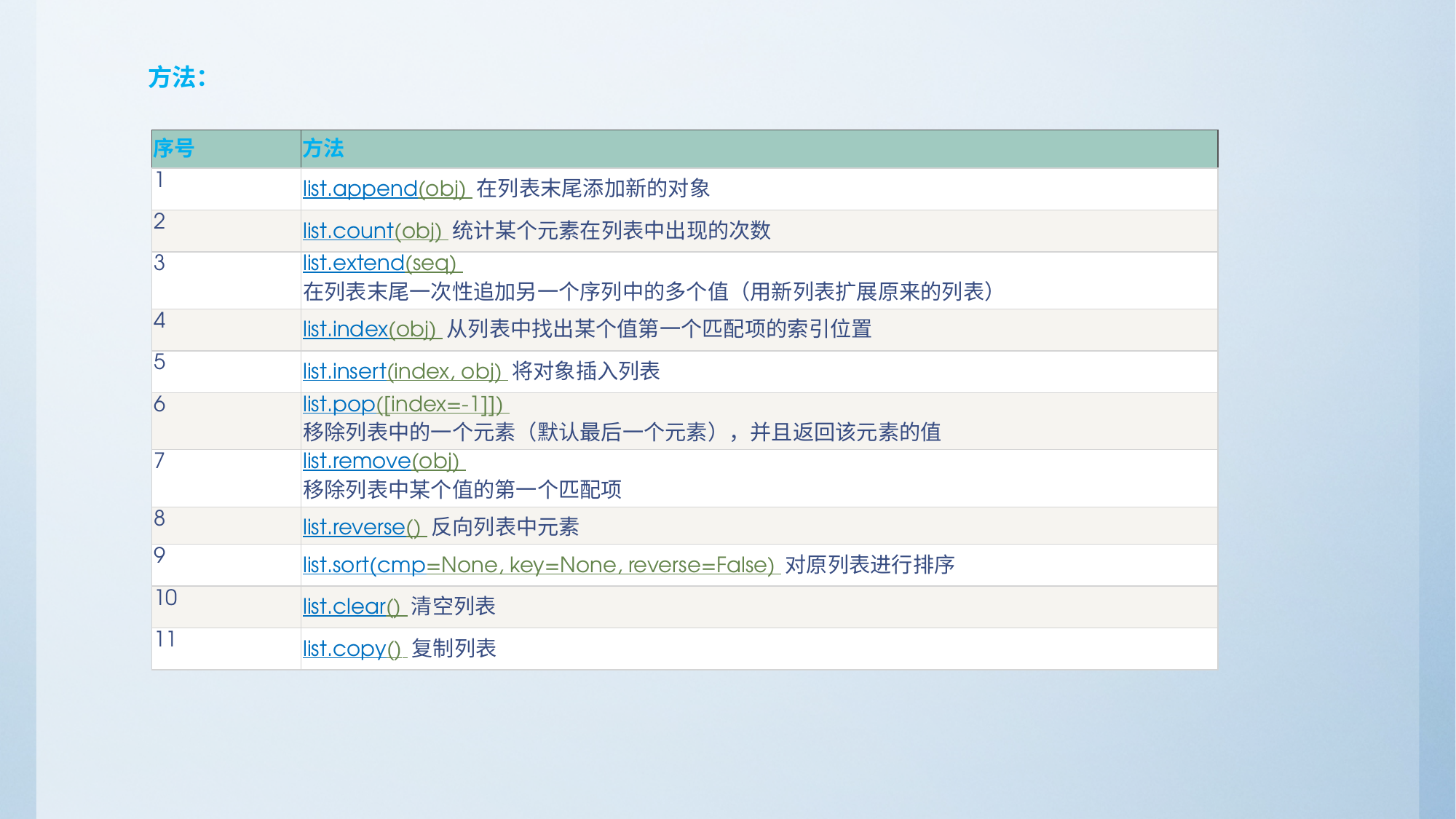

方法：
| 序号 | 方法 |
| --- | --- |
| 1 | list.append(obj) 在列表末尾添加新的对象 |
| 2 | list.count(obj) 统计某个元素在列表中出现的次数 |
| 3 | list.extend(seq) 在列表末尾一次性追加另一个序列中的多个值（用新列表扩展原来的列表） |
| 4 | list.index(obj) 从列表中找出某个值第一个匹配项的索引位置 |
| 5 | list.insert(index, obj) 将对象插入列表 |
| 6 | list.pop([index=-1]]) 移除列表中的一个元素（默认最后一个元素），并且返回该元素的值 |
| 7 | list.remove(obj) 移除列表中某个值的第一个匹配项 |
| 8 | list.reverse() 反向列表中元素 |
| 9 | list.sort(cmp=None, key=None, reverse=False) 对原列表进行排序 |
| 10 | list.clear() 清空列表 |
| 11 | list.copy() 复制列表 |